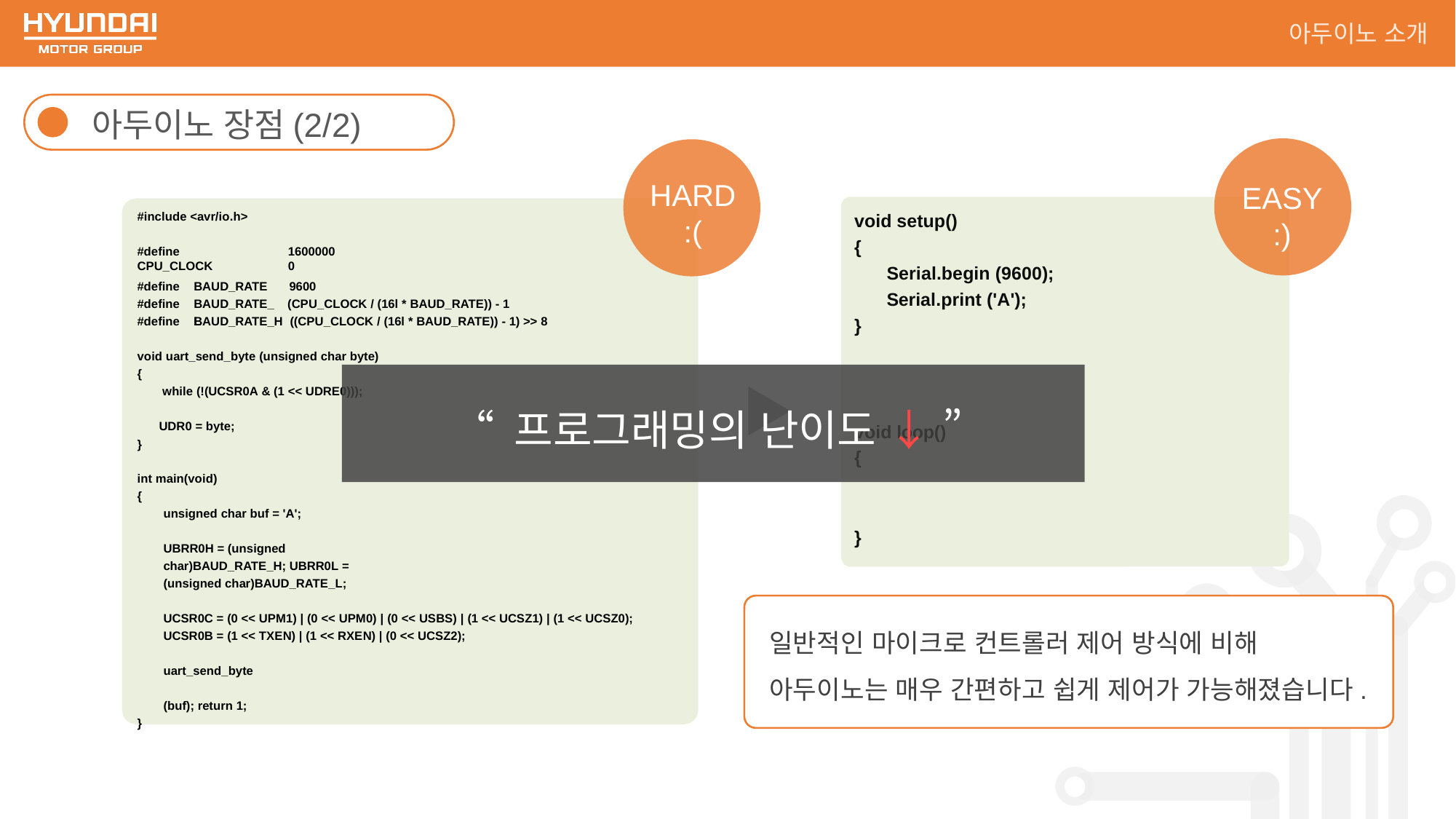

아두이노 소개
아두이노 장점(2/2)

EASY
:)

HARD
:(

void setup()
{
Serial.begin (9600);
Serial.print ('A');
}
void loop()
{
}

#include <avr/io.h>

#define   CPU_CLOCK
16000000
BAUD_RATE BAUD_RATE_L
#define
#define
#define
9600
(CPU_CLOCK / (16l * BAUD_RATE)) - 1
BAUD_RATE_H  ((CPU_CLOCK / (16l * BAUD_RATE)) - 1) >> 8
void uart_send_byte (unsigned char byte)
{
while (!(UCSR0A & (1 << UDRE0)));
UDR0 = byte;
}
int main(void)
{
unsigned char buf = 'A';

UBRR0H = (unsigned char)BAUD_RATE_H; UBRR0L = (unsigned char)BAUD_RATE_L;

UCSR0C = (0 << UPM1) | (0 << UPM0) | (0 << USBS) | (1 << UCSZ1) | (1 << UCSZ0); UCSR0B = (1 << TXEN) | (1 << RXEN) | (0 << UCSZ2);
uart_send_byte (buf); return 1;
}

“ 프로그래밍의 난이도 ↓ ”

일반적인 마이크로 컨트롤러 제어 방식에 비해 아두이노는 매우 간편하고 쉽게 제어가 가능해졌습니다.